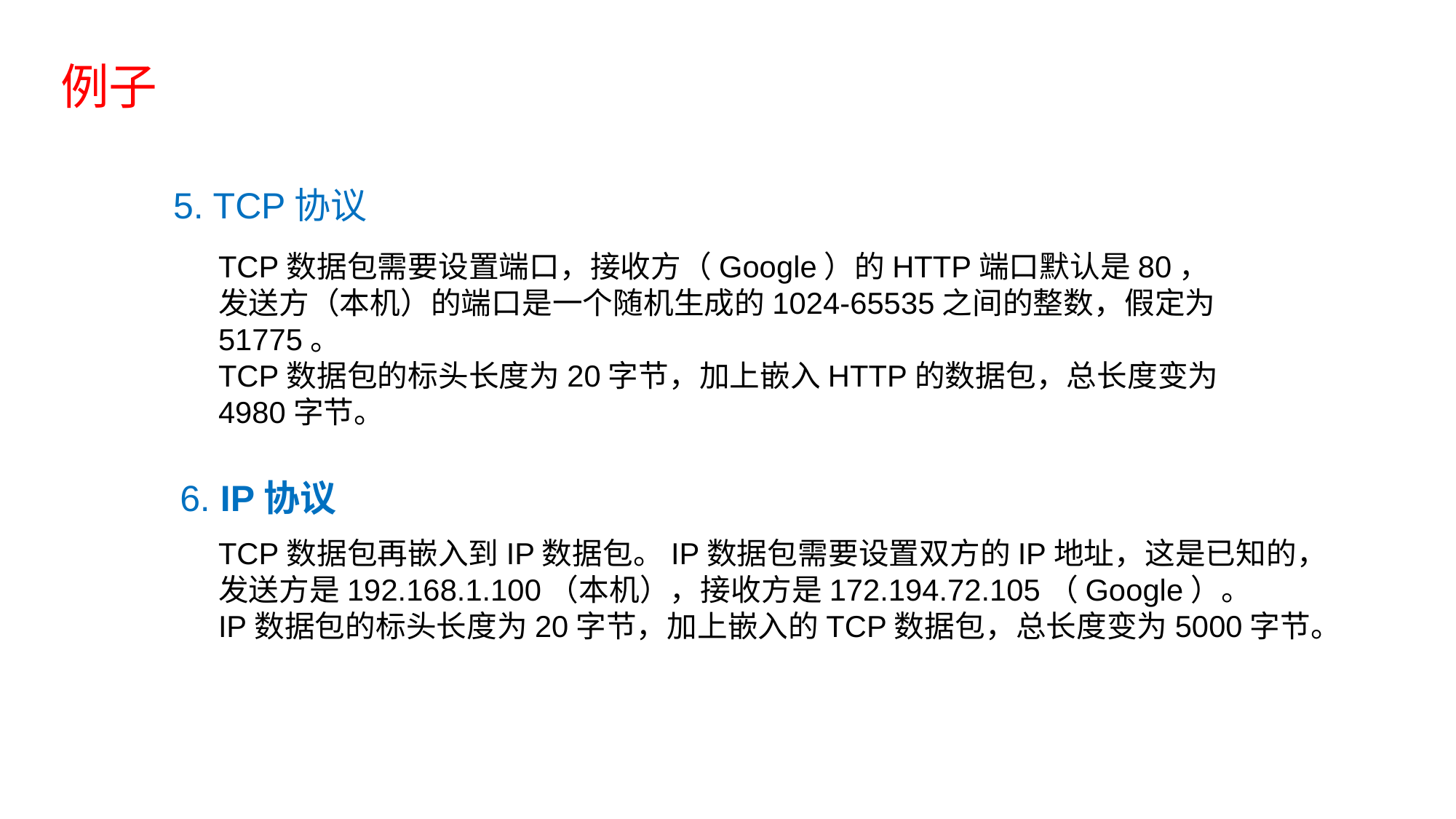

例子
5. TCP协议
TCP数据包需要设置端口，接收方（Google）的HTTP端口默认是80，发送方（本机）的端口是一个随机生成的1024-65535之间的整数，假定为51775。
TCP数据包的标头长度为20字节，加上嵌入HTTP的数据包，总长度变为4980字节。
6. IP协议
TCP数据包再嵌入到IP数据包。IP数据包需要设置双方的IP地址，这是已知的，发送方是192.168.1.100（本机），接收方是172.194.72.105（Google）。
IP数据包的标头长度为20字节，加上嵌入的TCP数据包，总长度变为5000字节。